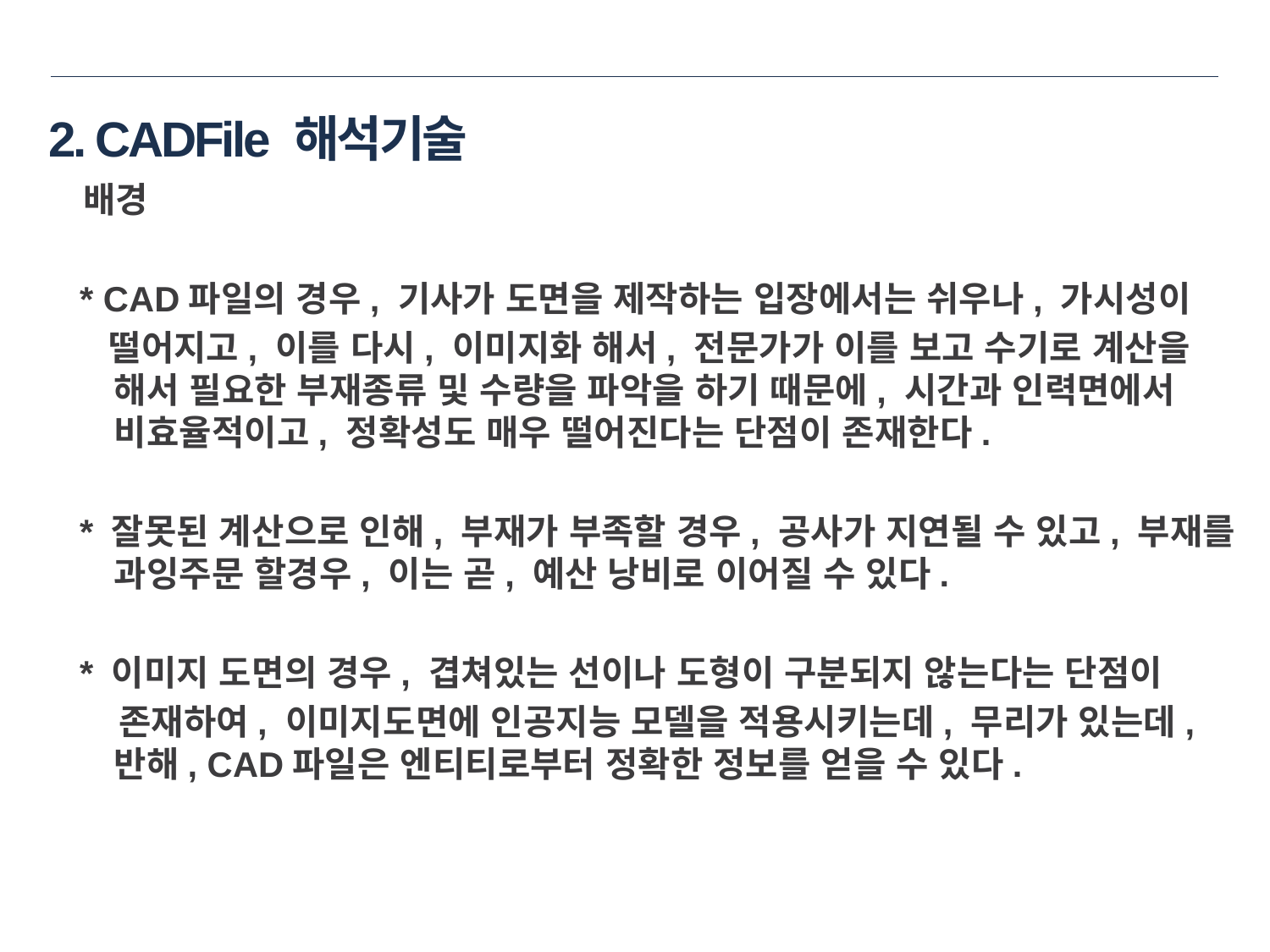

# 2. CADFile 해석기술
   배경

   * CAD파일의 경우, 기사가 도면을 제작하는 입장에서는 쉬우나, 가시성이
     떨어지고, 이를 다시, 이미지화 해서, 전문가가 이를 보고 수기로 계산을 해서 필요한 부재종류 및 수량을 파악을 하기 때문에, 시간과 인력면에서 비효율적이고, 정확성도 매우 떨어진다는 단점이 존재한다.

   * 잘못된 계산으로 인해, 부재가 부족할 경우, 공사가 지연될 수 있고, 부재를 과잉주문 할경우, 이는 곧, 예산 낭비로 이어질 수 있다.

   * 이미지 도면의 경우, 겹쳐있는 선이나 도형이 구분되지 않는다는 단점이
      존재하여, 이미지도면에 인공지능 모델을 적용시키는데, 무리가 있는데, 반해, CAD파일은 엔티티로부터 정확한 정보를 얻을 수 있다.